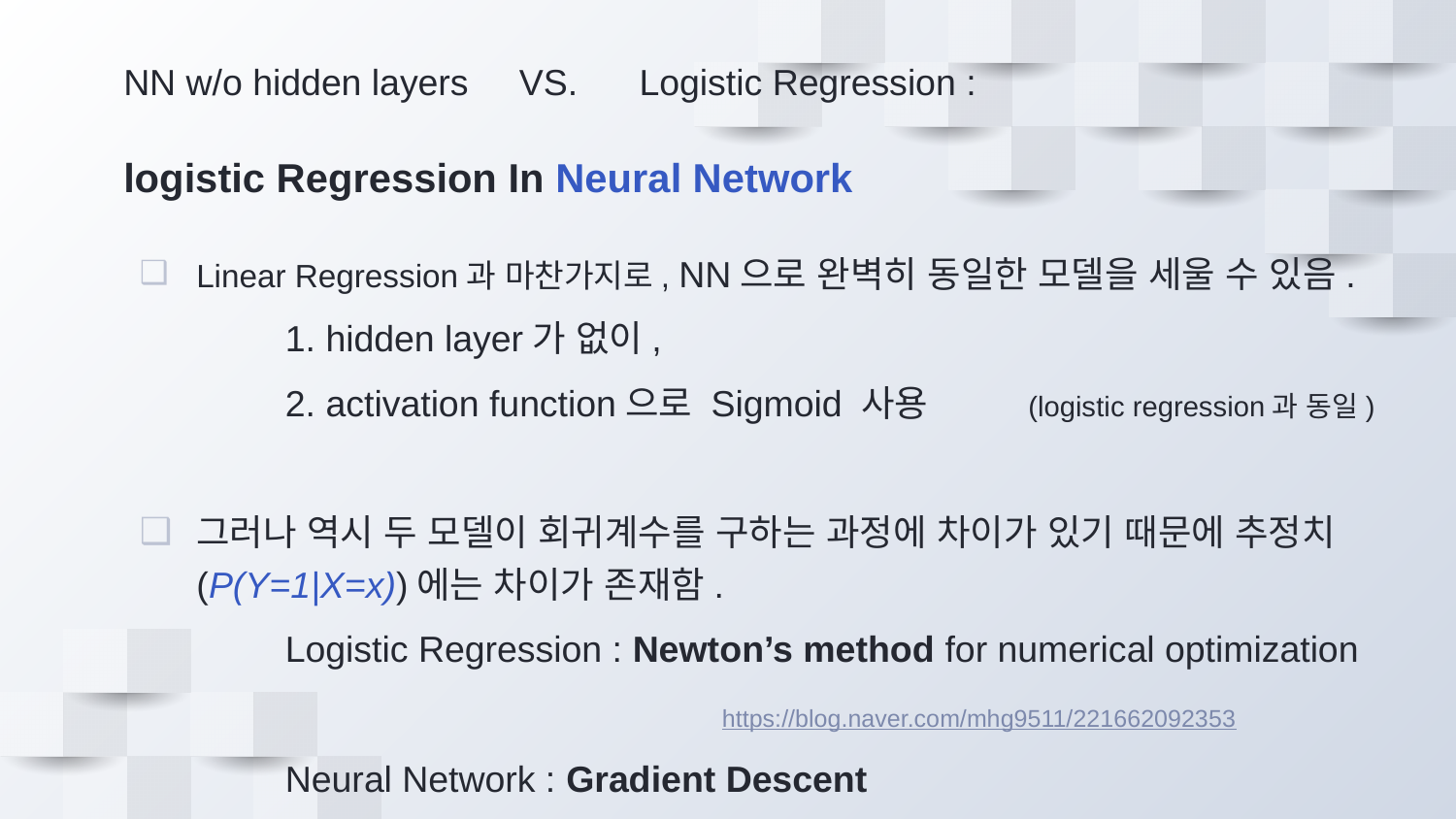

NN w/o hidden layers     VS.      Logistic Regression :

logistic Regression In Neural Network
Linear Regression과 마찬가지로, NN으로 완벽히 동일한 모델을 세울 수 있음.
	1. hidden layer가 없이,
	2. activation function으로 Sigmoid 사용	 (logistic regression과 동일)

그러나 역시 두 모델이 회귀계수를 구하는 과정에 차이가 있기 때문에 추정치(P(Y=1|X=x))에는 차이가 존재함.
    	Logistic Regression : Newton’s method for numerical optimization
              		  		https://blog.naver.com/mhg9511/221662092353
	Neural Network : Gradient Descent